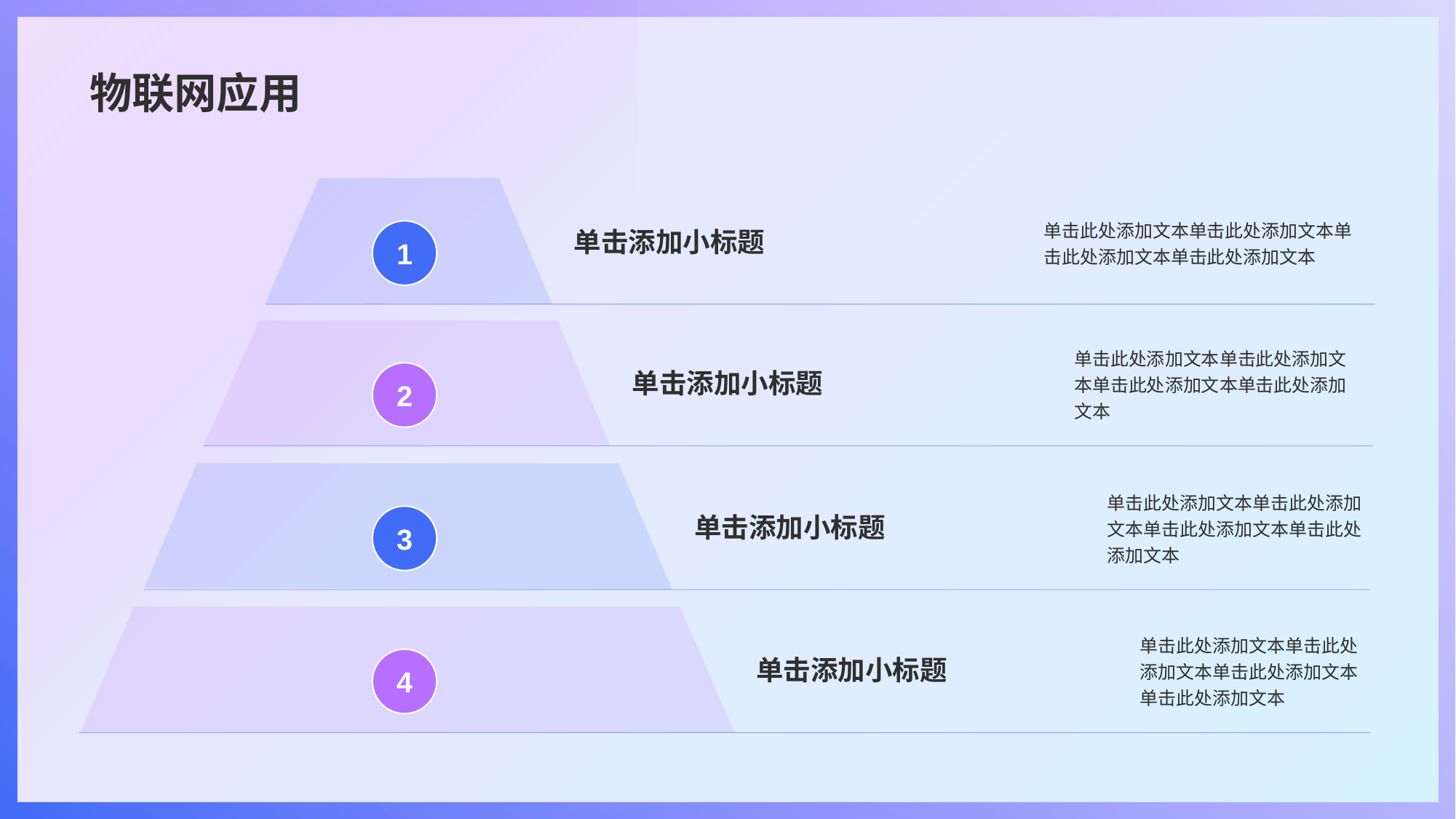

# 物联网应用
单击此处添加文本单击此处添加文本单击此处添加文本单击此处添加文本

单击添加小标题
1
单击此处添加文本单击此处添加文本单击此处添加文本单击此处添加文本
单击添加小标题

2

单击此处添加文本单击此处添加文本单击此处添加文本单击此处添加文本
单击添加小标题
3
单击添加小标题
单击此处添加文本单击此处添加文本单击此处添加文本单击此处添加文本

4